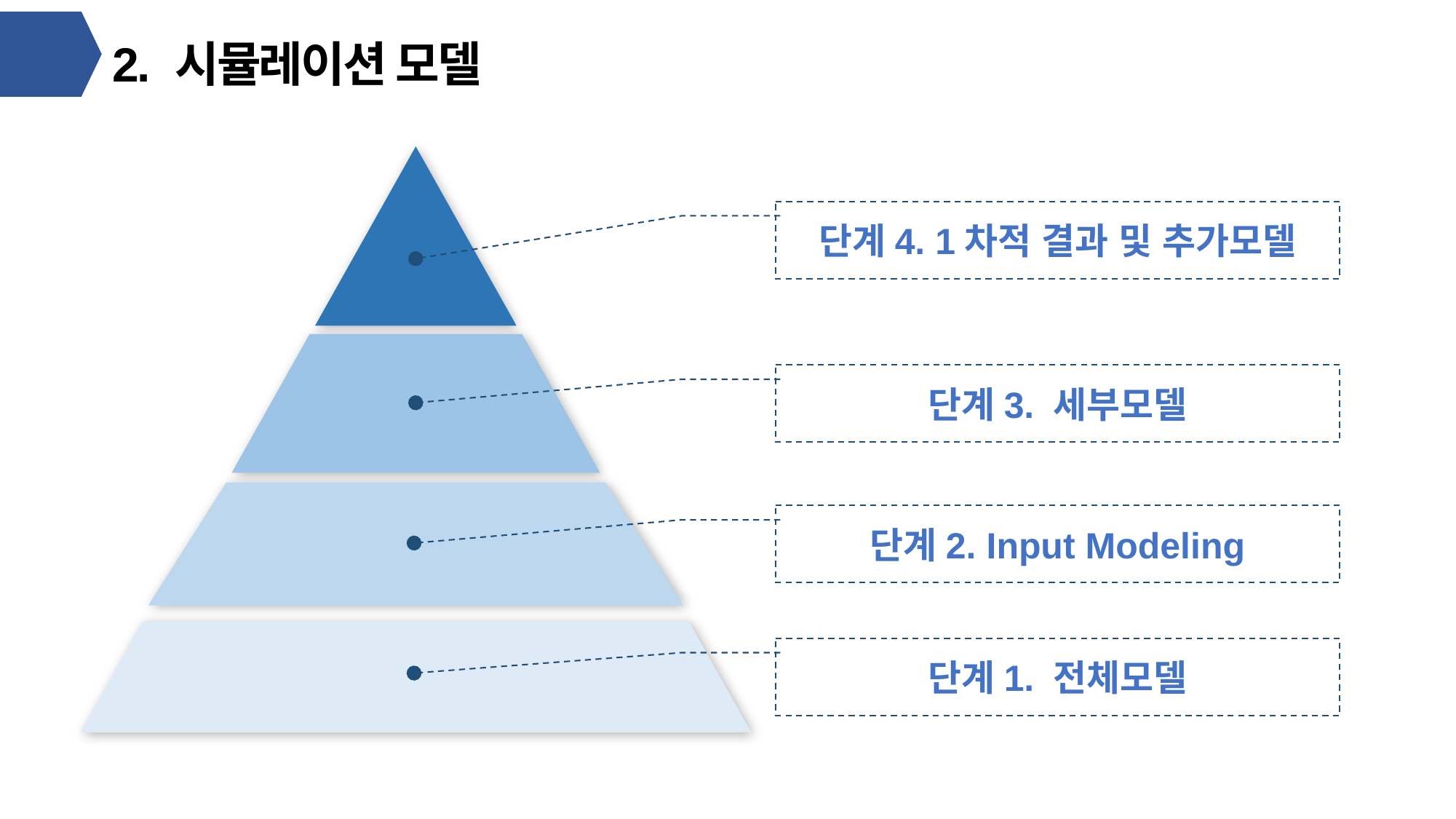

# 2. 시뮬레이션 모델

단계4. 1차적 결과 및 추가모델

단계3. 세부모델

단계2. Input Modeling

단계1. 전체모델